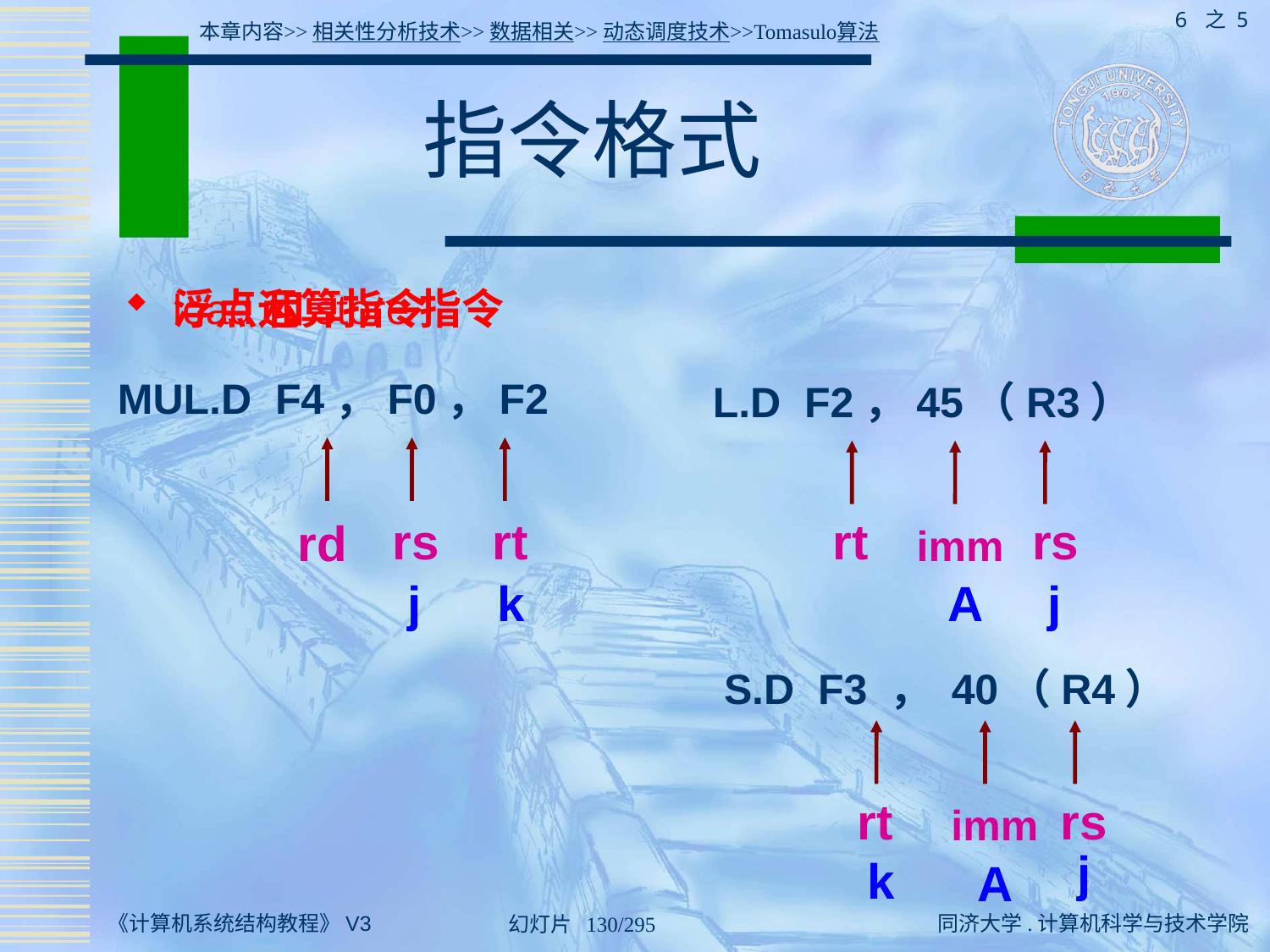

6 之 5
本章内容>>相关性分析技术>>数据相关>>动态调度技术>>Tomasulo算法
# 指令格式
浮点运算指令
load和store指令
MUL.D  F4，F0，F2
L.D  F2，45（R3）

rs
rt
rt
rs
rd
imm
j
k
A
j

S.D  F3 ， 40（R4）

rt
rs
imm
j
k
A